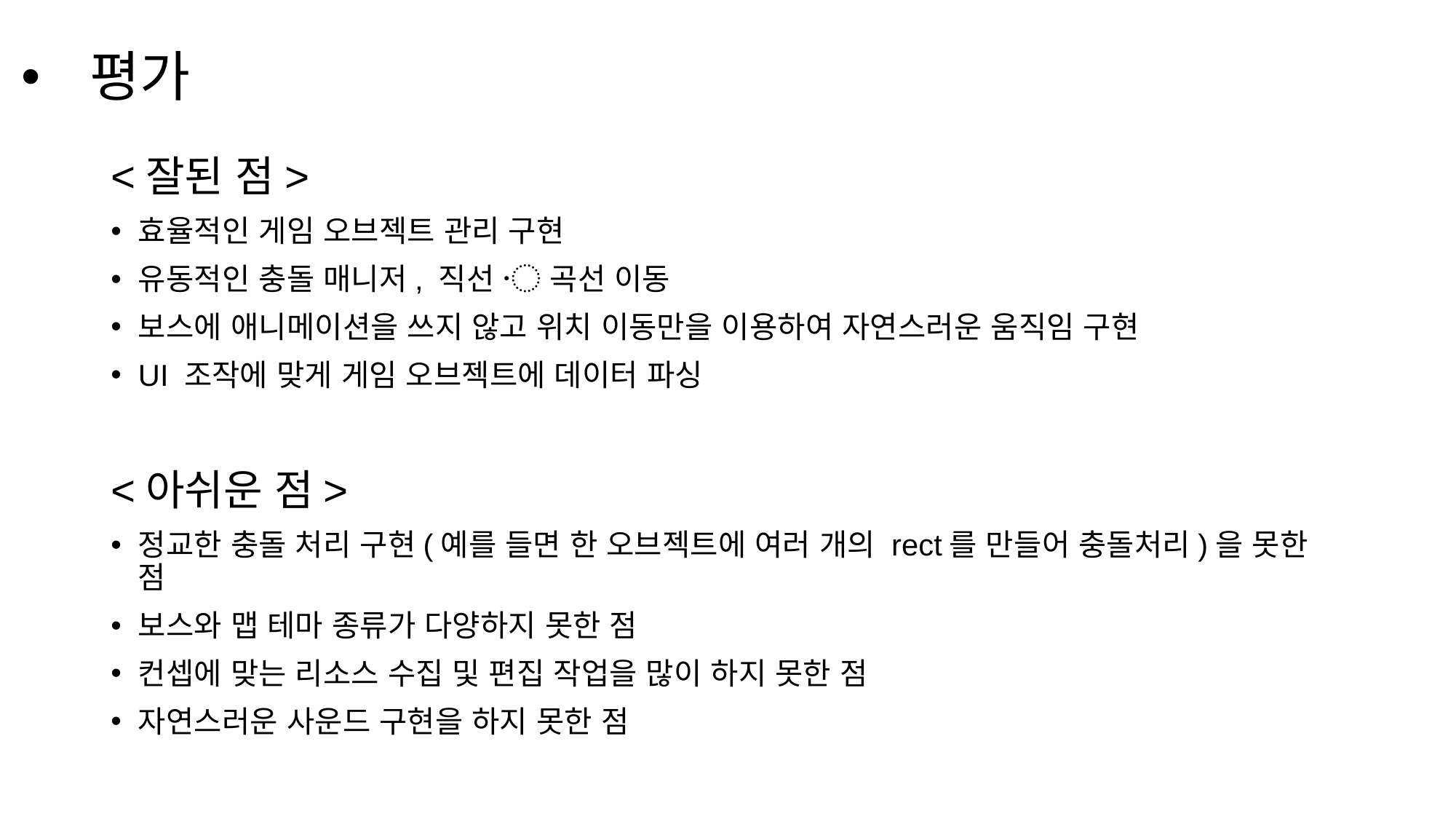

# 평가
<잘된 점>
효율적인 게임 오브젝트 관리 구현
유동적인 충돌 매니저, 직선 〮 곡선 이동
보스에 애니메이션을 쓰지 않고 위치 이동만을 이용하여 자연스러운 움직임 구현
UI 조작에 맞게 게임 오브젝트에 데이터 파싱

<아쉬운 점>
정교한 충돌 처리 구현(예를 들면 한 오브젝트에 여러 개의 rect를 만들어 충돌처리)을 못한 점
보스와 맵 테마 종류가 다양하지 못한 점
컨셉에 맞는 리소스 수집 및 편집 작업을 많이 하지 못한 점
자연스러운 사운드 구현을 하지 못한 점